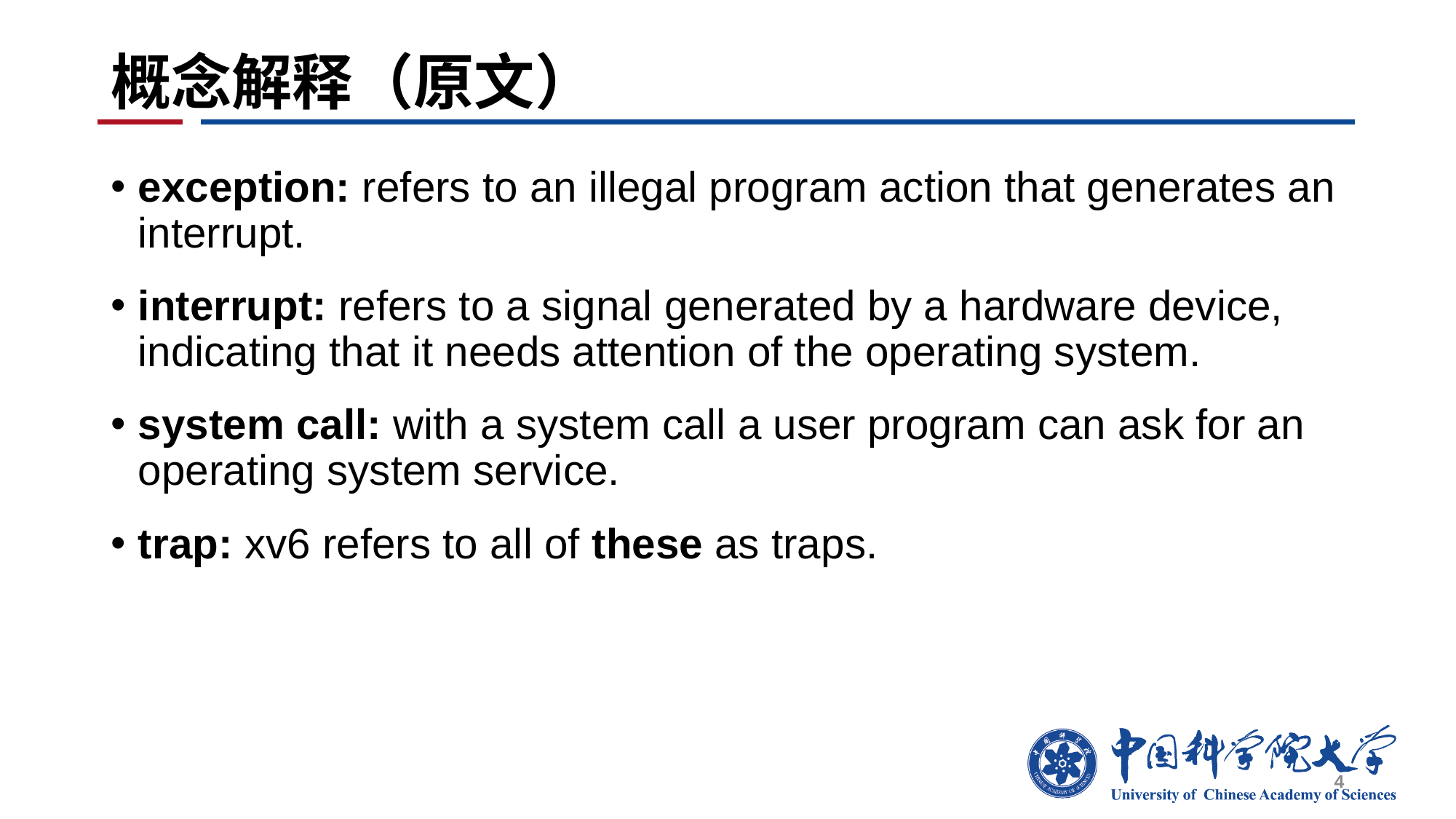

# 概念解释（原文）
exception: refers to an illegal program action that generates an interrupt.
interrupt: refers to a signal generated by a hardware device, indicating that it needs attention of the operating system.
system call: with a system call a user program can ask for an operating system service.
trap: xv6 refers to all of these as traps.

4